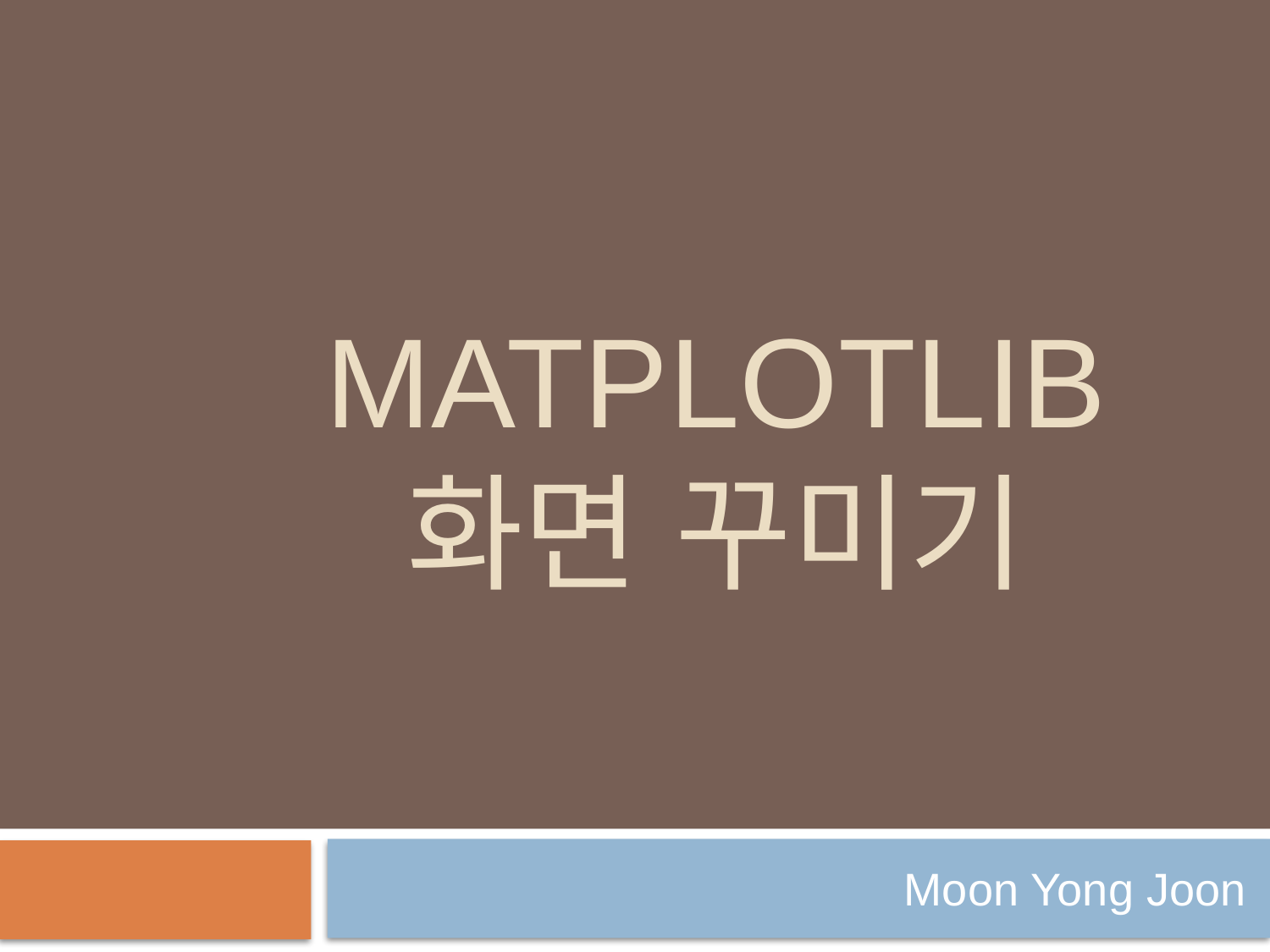

# MaTPLOTLIB 화면 꾸미기
Moon Yong Joon